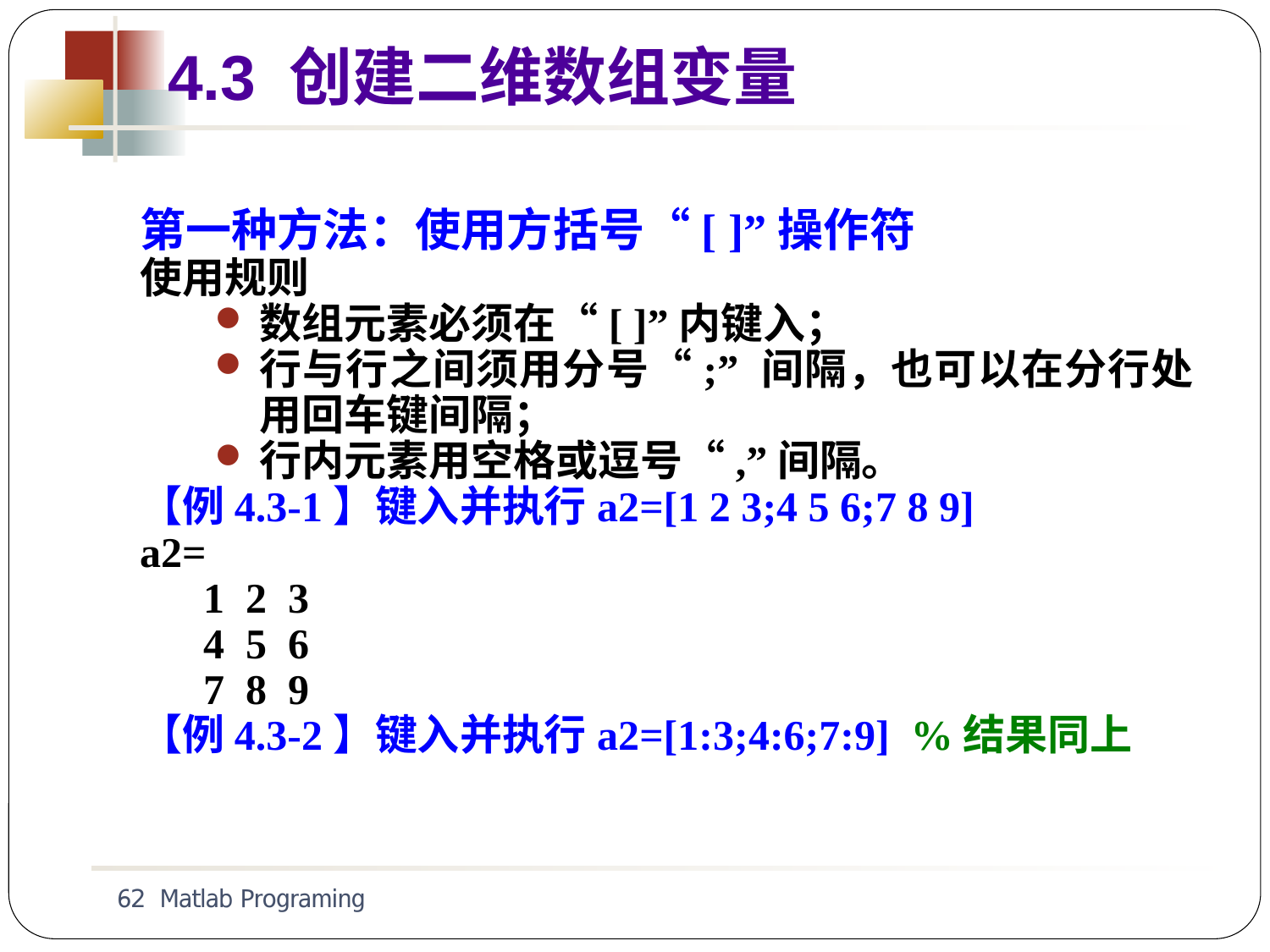

第一种方法：使用方括号“[ ]”操作符
使用规则
数组元素必须在“[ ]”内键入；
行与行之间须用分号“;” 间隔，也可以在分行处用回车键间隔；
行内元素用空格或逗号“,”间隔。
【例4.3-1】键入并执行a2=[1 2 3;4 5 6;7 8 9]
a2=
      1  2  3
      4  5  6
      7  8  9
【例4.3-2】键入并执行a2=[1:3;4:6;7:9]  %结果同上

4.3 创建二维数组变量

62  Matlab Programing